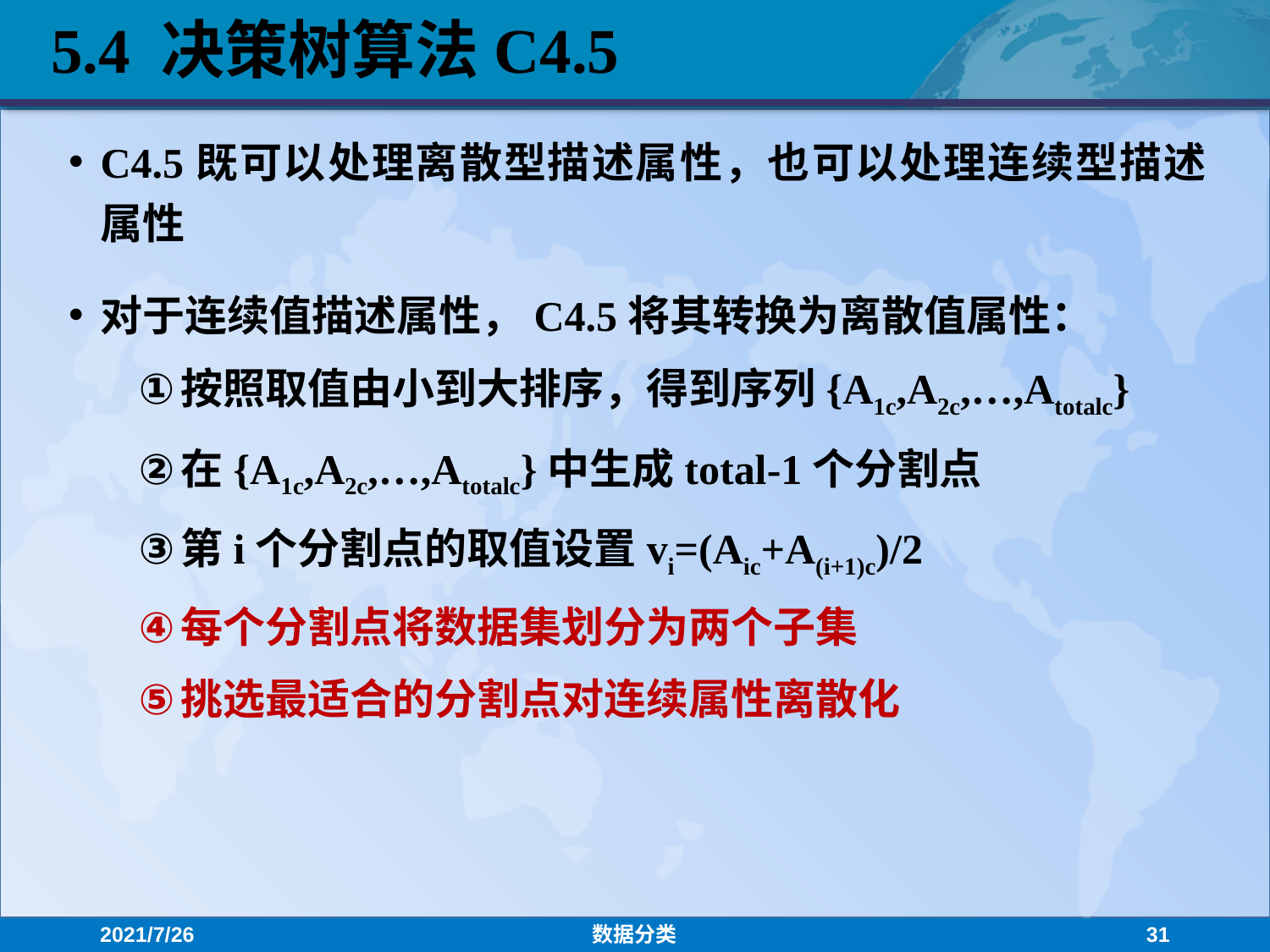

5.4 决策树算法C4.5
C4.5既可以处理离散型描述属性，也可以处理连续型描述属性
对于连续值描述属性，C4.5将其转换为离散值属性：
按照取值由小到大排序，得到序列{A1c,A2c,…,Atotalc}
在{A1c,A2c,…,Atotalc}中生成total-1个分割点
第i个分割点的取值设置vi=(Aic+A(i+1)c)/2
每个分割点将数据集划分为两个子集
挑选最适合的分割点对连续属性离散化
2021/7/26
数据分类
31